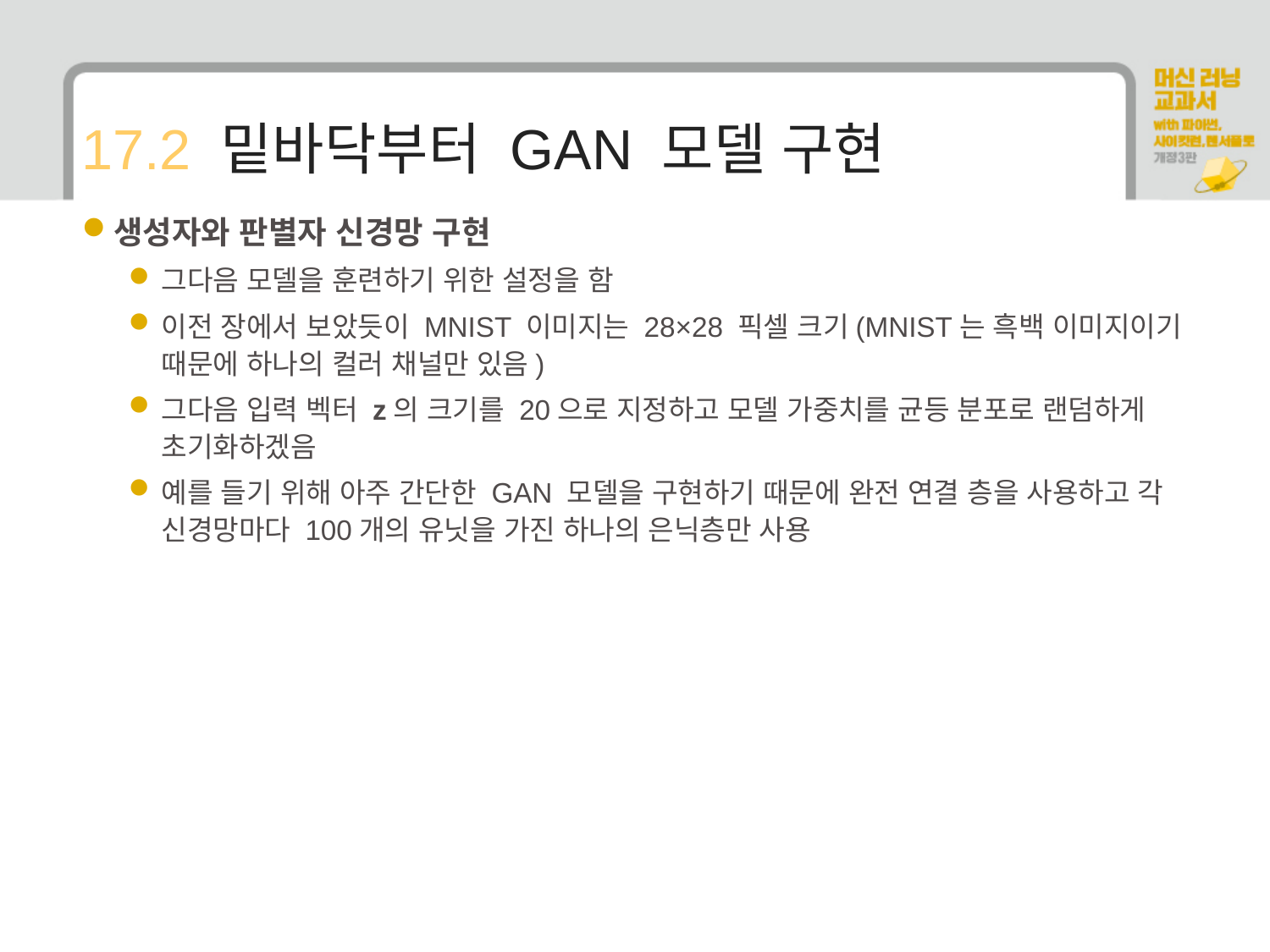

# 17.2 밑바닥부터 GAN 모델 구현
생성자와 판별자 신경망 구현
그다음 모델을 훈련하기 위한 설정을 함
이전 장에서 보았듯이 MNIST 이미지는 28×28 픽셀 크기(MNIST는 흑백 이미지이기 때문에 하나의 컬러 채널만 있음)
그다음 입력 벡터 z의 크기를 20으로 지정하고 모델 가중치를 균등 분포로 랜덤하게 초기화하겠음
예를 들기 위해 아주 간단한 GAN 모델을 구현하기 때문에 완전 연결 층을 사용하고 각 신경망마다 100개의 유닛을 가진 하나의 은닉층만 사용